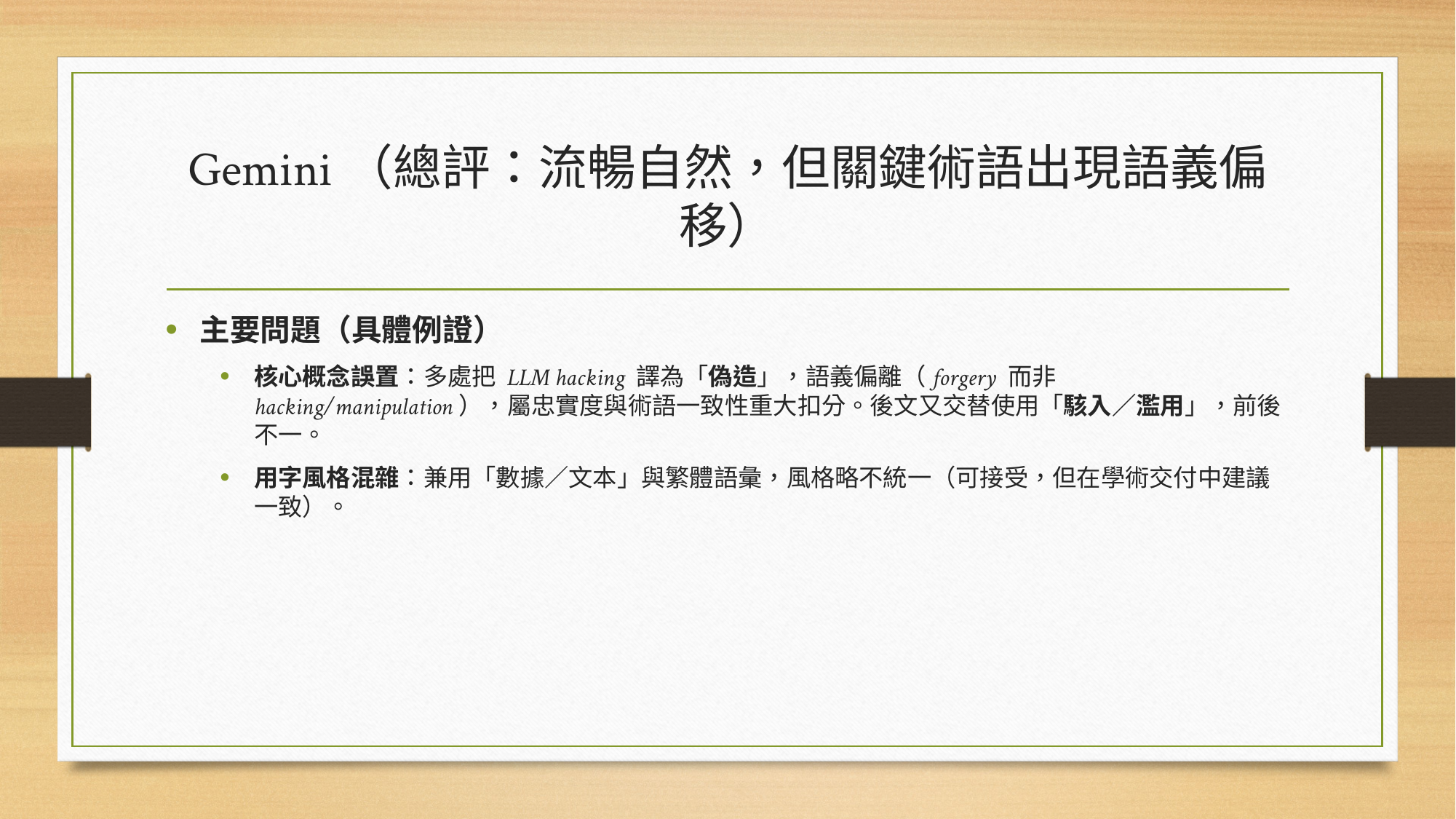

# Gemini（總評：流暢自然，但關鍵術語出現語義偏移）
主要問題（具體例證）
核心概念誤置：多處把 LLM hacking 譯為「偽造」，語義偏離（forgery 而非 hacking/manipulation），屬忠實度與術語一致性重大扣分。後文又交替使用「駭入／濫用」，前後不一。
用字風格混雜：兼用「數據／文本」與繁體語彙，風格略不統一（可接受，但在學術交付中建議一致）。